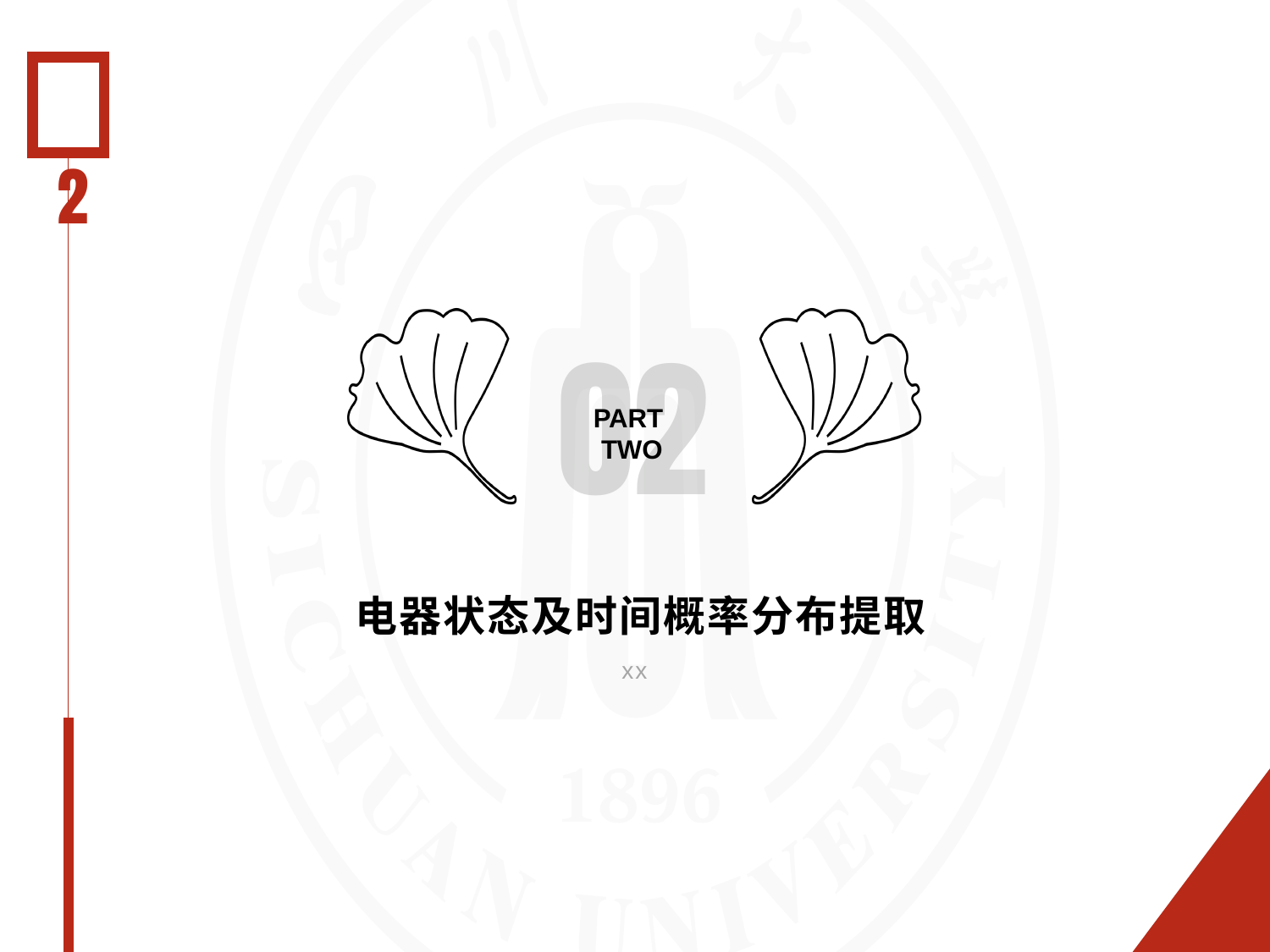

2
02
PART
TWO
# 电器状态及时间概率分布提取
xx